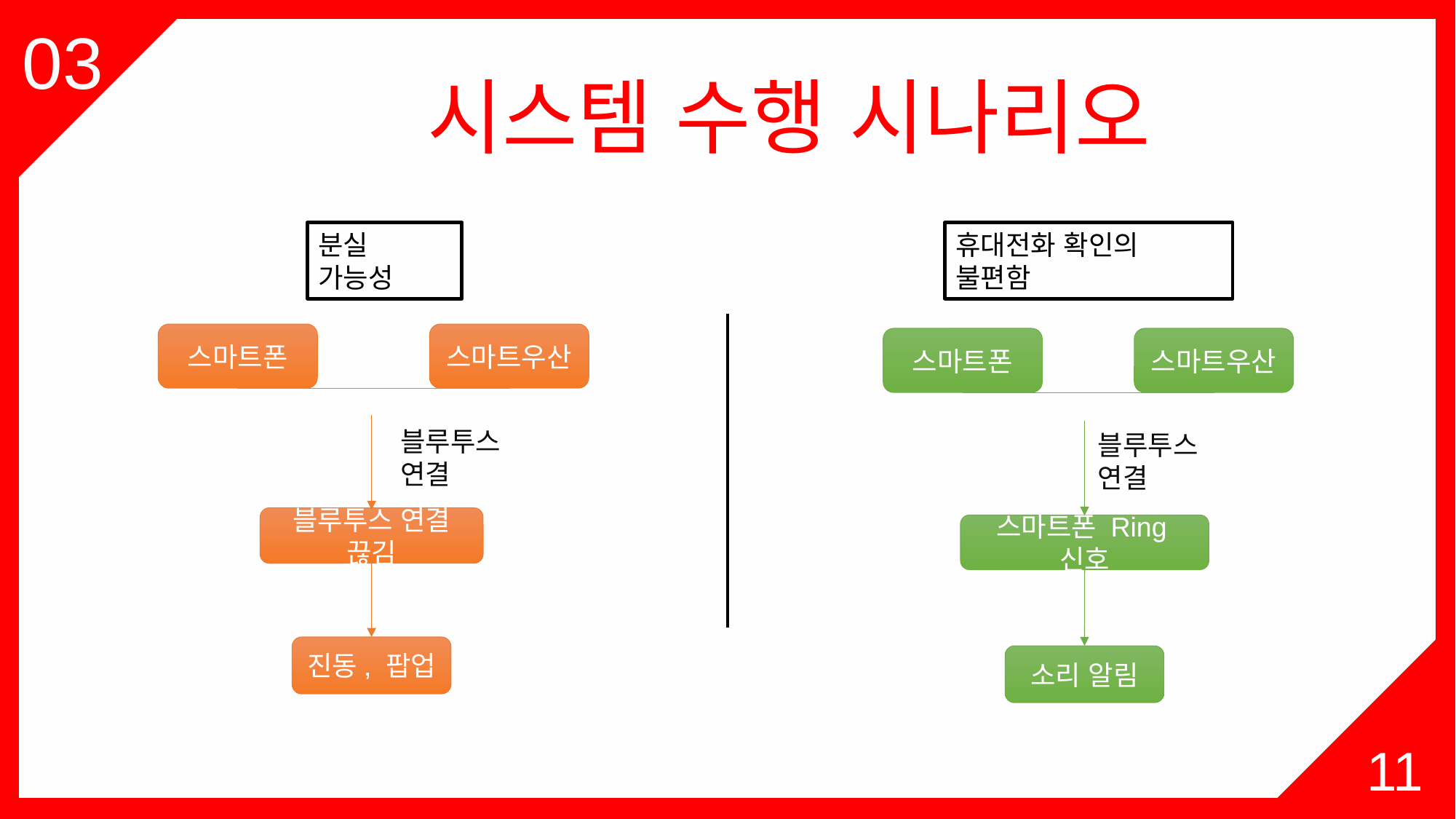

03
시스템 수행 시나리오
분실 가능성
휴대전화 확인의 불편함
스마트폰
스마트우산
스마트폰
스마트우산
블루투스 연결
블루투스 연결
블루투스 연결 끊김
스마트폰 Ring신호

진동, 팝업
소리 알림
11